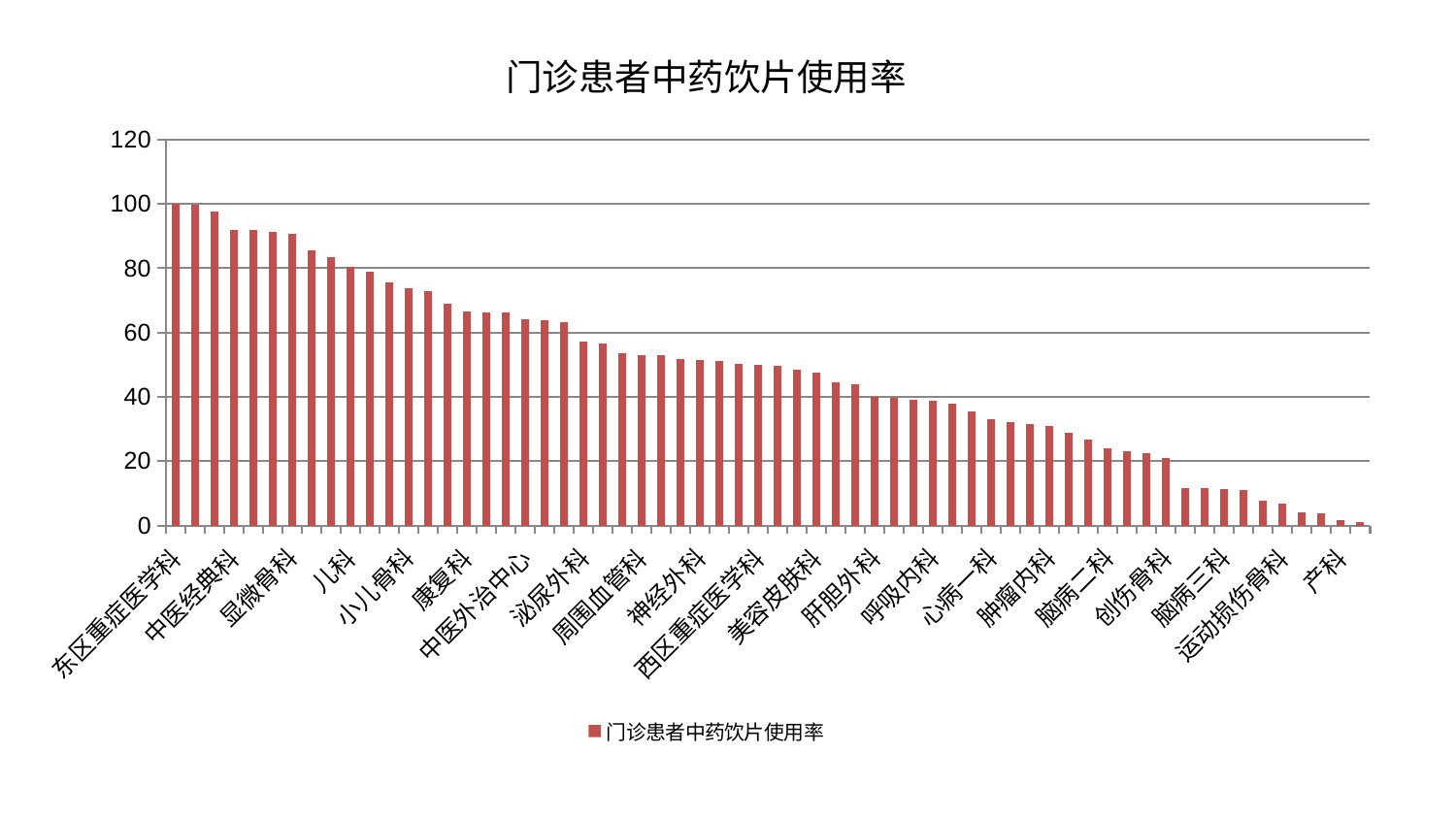

### Chart: 门诊患者中药饮片使用率

| Category | 门诊患者中药饮片使用率 |
|---|---|
| 东区重症医学科 | 100.0 |
| 口腔科 | 99.62019863043466 |
| 医院 | 97.68536885009182 |
| 中医经典科 | 91.91968331859465 |
| 眼科 | 91.90356415538515 |
| 耳鼻喉科 | 91.17066638583785 |
| 显微骨科 | 90.81593654569467 |
| 推拿科 | 85.60240552267769 |
| 妇二科 | 83.45449167406092 |
| 儿科 | 80.46692222589044 |
| 重症医学科 | 78.92514634498947 |
| 脊柱骨科 | 75.58564562182285 |
| 小儿骨科 | 73.8564837677795 |
| 脾胃病科 | 72.94470525354244 |
| 身心医学科 | 68.90200991252904 |
| 康复科 | 66.58889072392682 |
| 消化内科 | 66.29844208181414 |
| 综合内科 | 66.24172611531853 |
| 中医外治中心 | 64.01125384380636 |
| 老年医学科 | 63.77889232761725 |
| 肝病科 | 63.310795359399144 |
| 泌尿外科 | 57.210994192736656 |
| 普通外科 | 56.467331452271914 |
| 胸外科 | 53.44949082846113 |
| 周围血管科 | 52.98869239899801 |
| 肛肠科 | 52.93909322684299 |
| 骨科 | 51.86460161018914 |
| 神经外科 | 51.48935905415581 |
| 神经内科 | 51.08865061692578 |
| 针灸科 | 50.394016232333406 |
| 西区重症医学科 | 49.9240217428151 |
| 脑病一科 | 49.63835545006536 |
| 东区肾病科 | 48.59488612389292 |
| 美容皮肤科 | 47.54604944520844 |
| 心病四科 | 44.51220798678686 |
| 治未病中心 | 43.758585667943265 |
| 肝胆外科 | 39.95944810325115 |
| 脾胃科消化科合并 | 39.580595501662415 |
| 男科 | 39.16788449230946 |
| 呼吸内科 | 38.740055233185615 |
| 微创骨科 | 37.950421677405465 |
| 肾病科 | 35.317047837349484 |
| 心病一科 | 33.10248941312642 |
| 心血管内科 | 32.005264752273945 |
| 风湿病科 | 31.561810830965626 |
| 肿瘤内科 | 31.027307688322264 |
| 关节骨科 | 28.974141599135457 |
| 妇科妇二科合并 | 26.565006333092914 |
| 脑病二科 | 24.091349918548165 |
| 心病二科 | 23.044259327635334 |
| 肾脏内科 | 22.365766581141788 |
| 创伤骨科 | 20.862271903532868 |
| 皮肤科 | 11.689543631877148 |
| 心病三科 | 11.579775167684044 |
| 脑病三科 | 11.454985546708745 |
| 小儿推拿科 | 11.105601863682121 |
| 乳腺甲状腺外科 | 7.829523833823663 |
| 运动损伤骨科 | 6.845580494613467 |
| 内分泌科 | 4.057364680344579 |
| 妇科 | 3.75958722519104 |
| 产科 | 1.7456576851857908 |
| 血液科 | 1.141496198310844 |
218